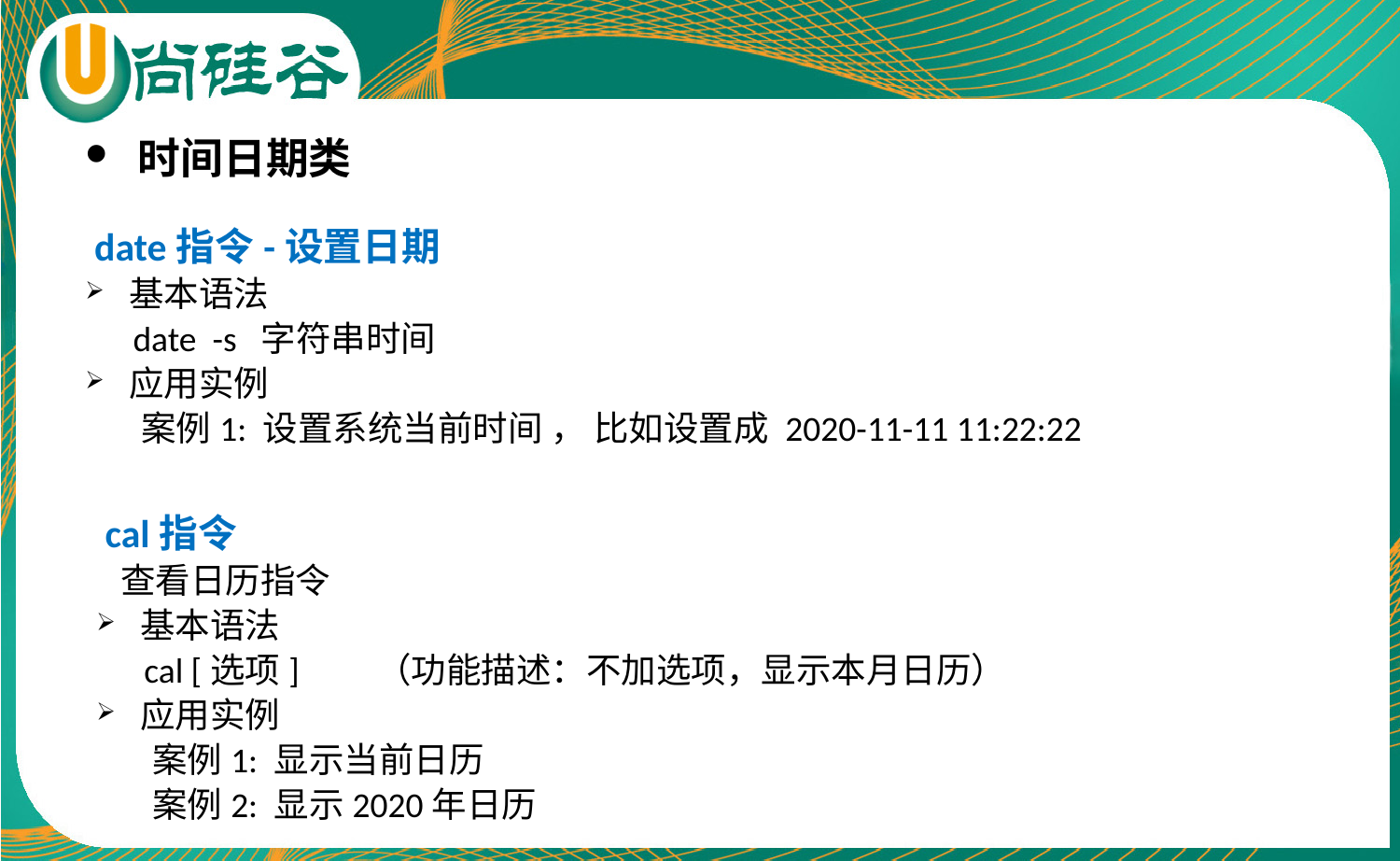

时间日期类
 date指令-设置日期
基本语法
      date  -s  字符串时间
应用实例
      案例1: 设置系统当前时间 ， 比如设置成 2020-11-11 11:22:22
 cal指令
  查看日历指令
基本语法
      cal [选项]	（功能描述：不加选项，显示本月日历）
应用实例
      案例1: 显示当前日历
      案例2: 显示2020年日历